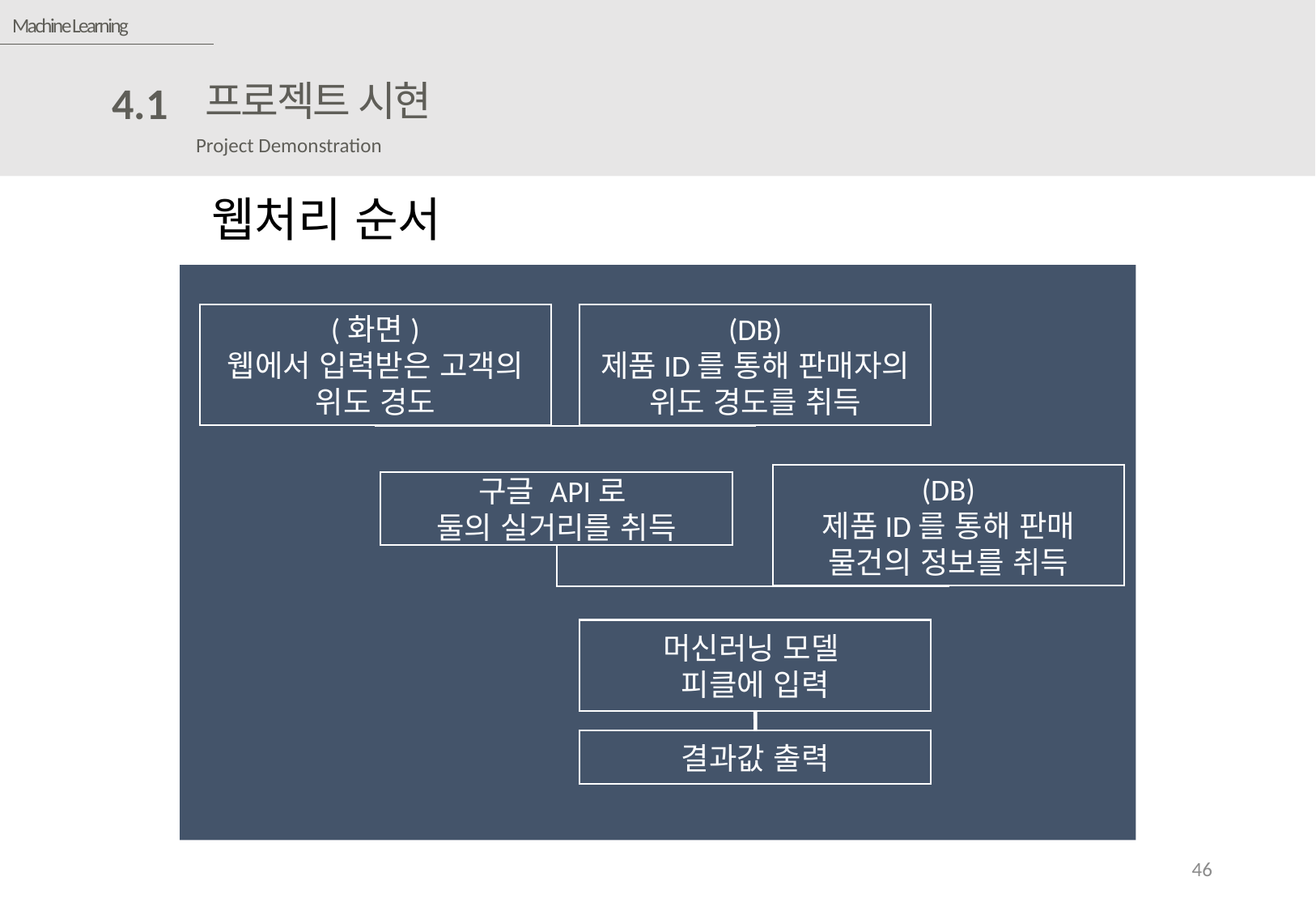

Machine Learning
프로젝트 시현
4.1
Project Demonstration
웹처리 순서

(DB)
제품ID를 통해 판매자의
위도 경도를 취득
(화면)
웹에서 입력받은 고객의 위도 경도
(DB)
제품ID를 통해 판매 물건의 정보를 취득
구글 API로
둘의 실거리를 취득
머신러닝 모델
피클에 입력
결과값 출력
46